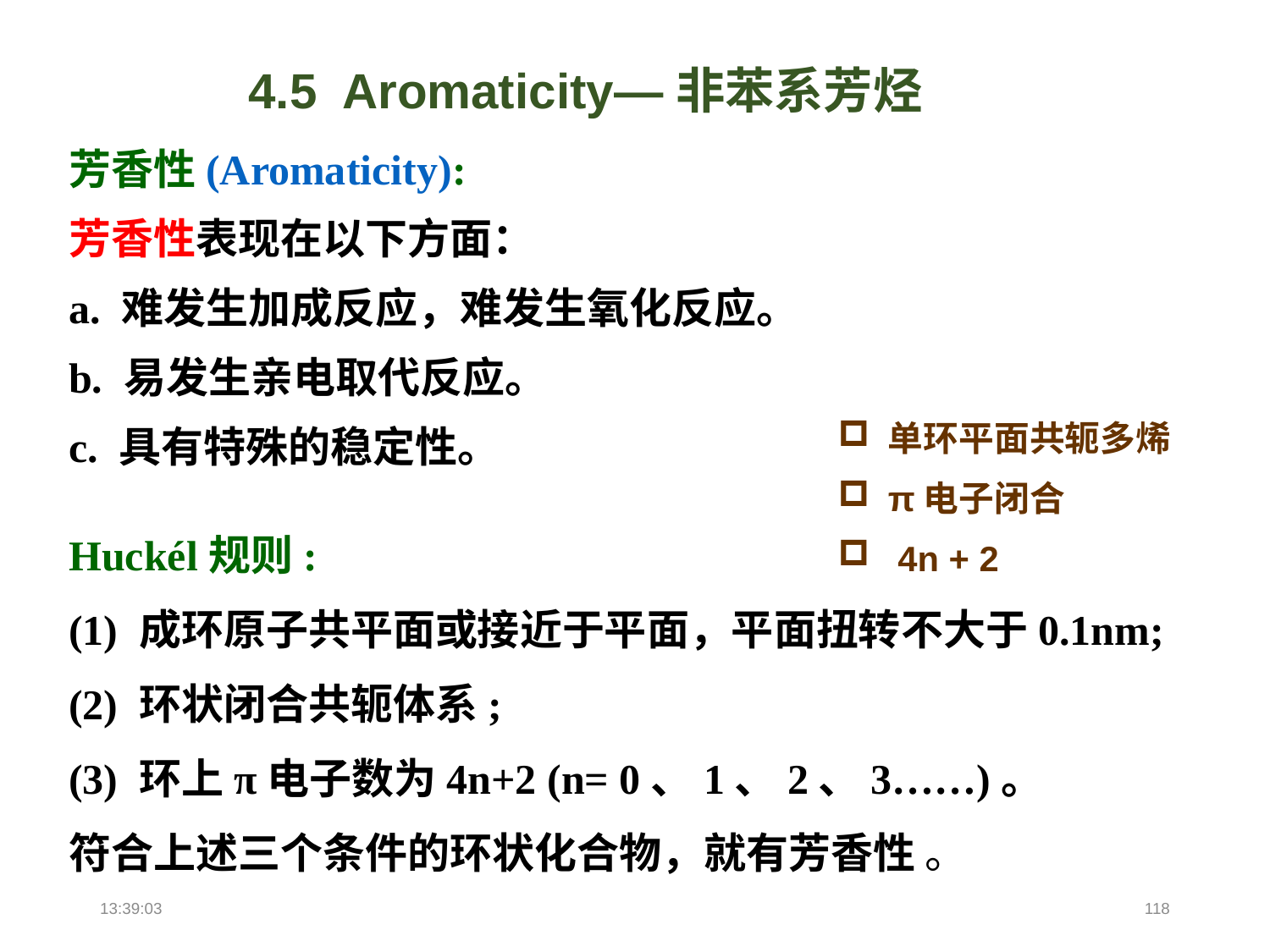

4.5  Aromaticity—非苯系芳烃
芳香性(Aromaticity):
芳香性表现在以下方面：
a. 难发生加成反应，难发生氧化反应。
b. 易发生亲电取代反应。
c. 具有特殊的稳定性。
单环平面共轭多烯
π电子闭合
 4n + 2
Huckél规则:
(1) 成环原子共平面或接近于平面，平面扭转不大于0.1nm;
(2) 环状闭合共轭体系;
(3) 环上π电子数为4n+2 (n= 0、1、2、3……)。
符合上述三个条件的环状化合物，就有芳香性 。
13:39:03
118